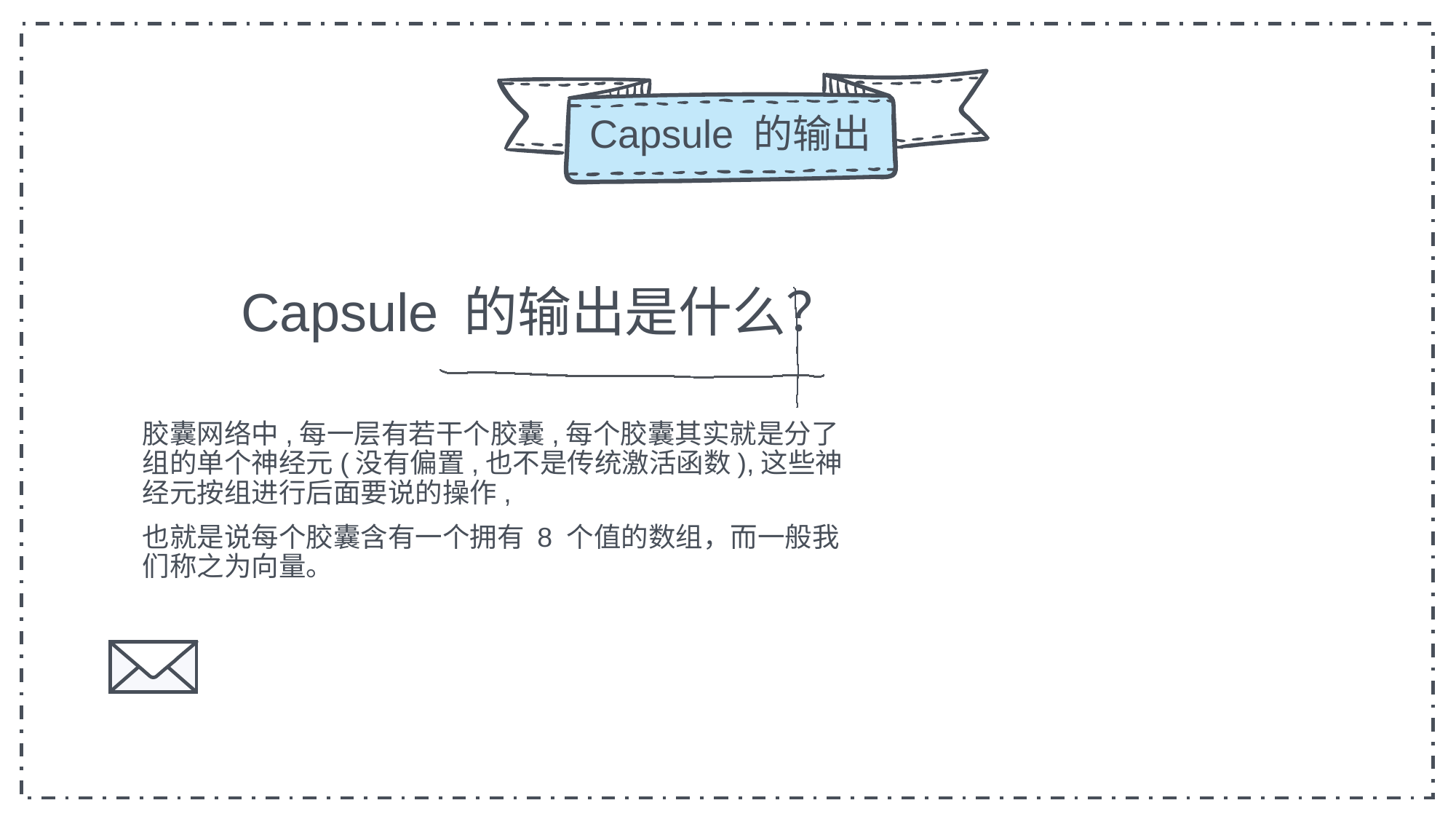

Capsule 的输出
Capsule 的输出是什么？

胶囊网络中,每一层有若干个胶囊,每个胶囊其实就是分了组的单个神经元(没有偏置,也不是传统激活函数),这些神经元按组进行后面要说的操作,
也就是说每个胶囊含有一个拥有 8 个值的数组，而一般我们称之为向量。